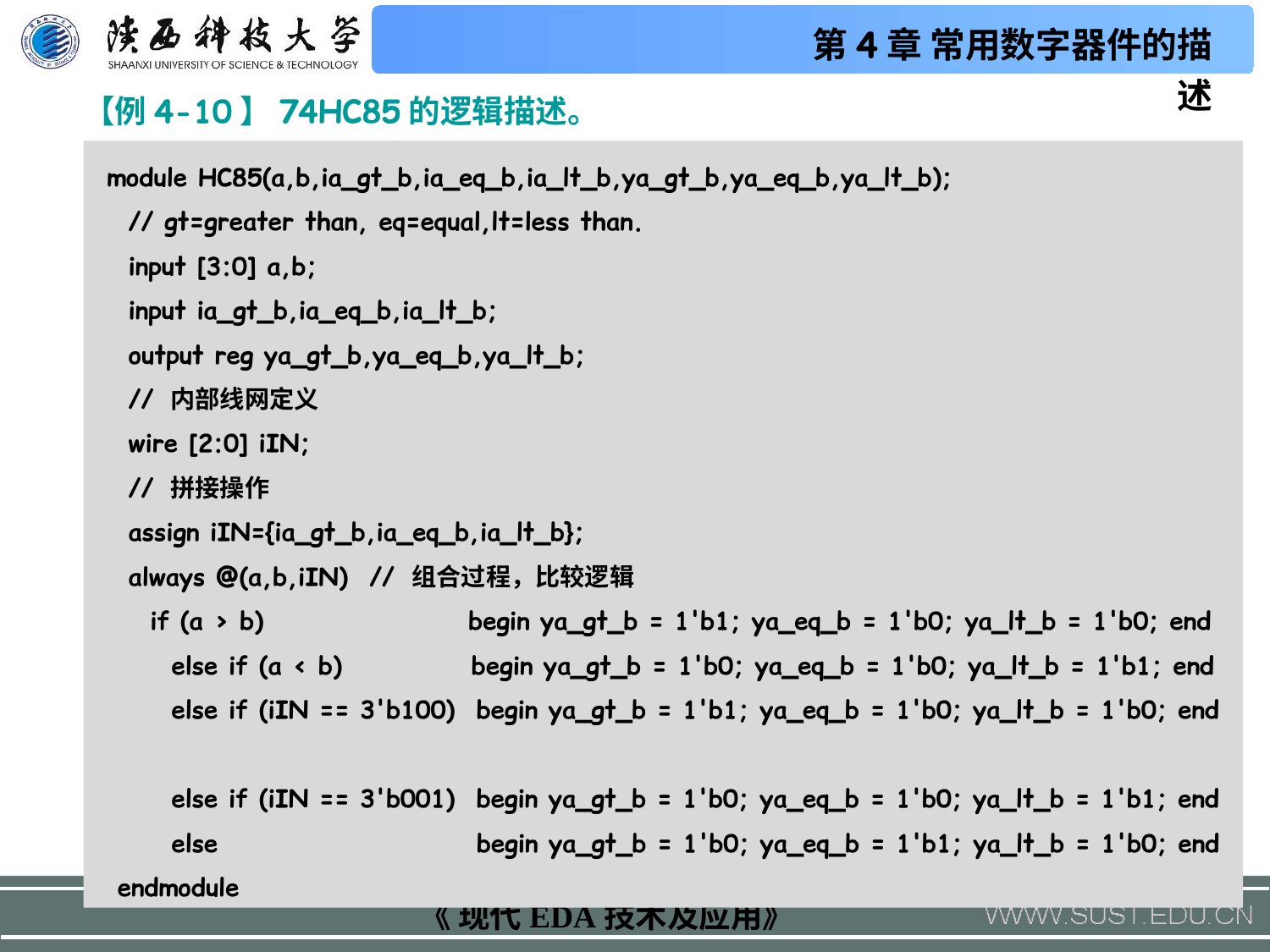

【例4-10】74HC85的逻辑描述。
 module HC85(a,b,ia_gt_b,ia_eq_b,ia_lt_b,ya_gt_b,ya_eq_b,ya_lt_b);
   // gt=greater than, eq=equal,lt=less than.
   input [3:0] a,b;
   input ia_gt_b,ia_eq_b,ia_lt_b;
   output reg ya_gt_b,ya_eq_b,ya_lt_b;
   // 内部线网定义
   wire [2:0] iIN;
   // 拼接操作
   assign iIN={ia_gt_b,ia_eq_b,ia_lt_b};
   always @(a,b,iIN)  // 组合过程，比较逻辑
     if (a > b)                   begin ya_gt_b = 1'b1; ya_eq_b = 1'b0; ya_lt_b = 1'b0; end
       else if (a < b)            begin ya_gt_b = 1'b0; ya_eq_b = 1'b0; ya_lt_b = 1'b1; end
       else if (iIN == 3'b100)  begin ya_gt_b = 1'b1; ya_eq_b = 1'b0; ya_lt_b = 1'b0; end
       else if (iIN == 3'b001)  begin ya_gt_b = 1'b0; ya_eq_b = 1'b0; ya_lt_b = 1'b1; end
       else                        begin ya_gt_b = 1'b0; ya_eq_b = 1'b1; ya_lt_b = 1'b0; end
  endmodule